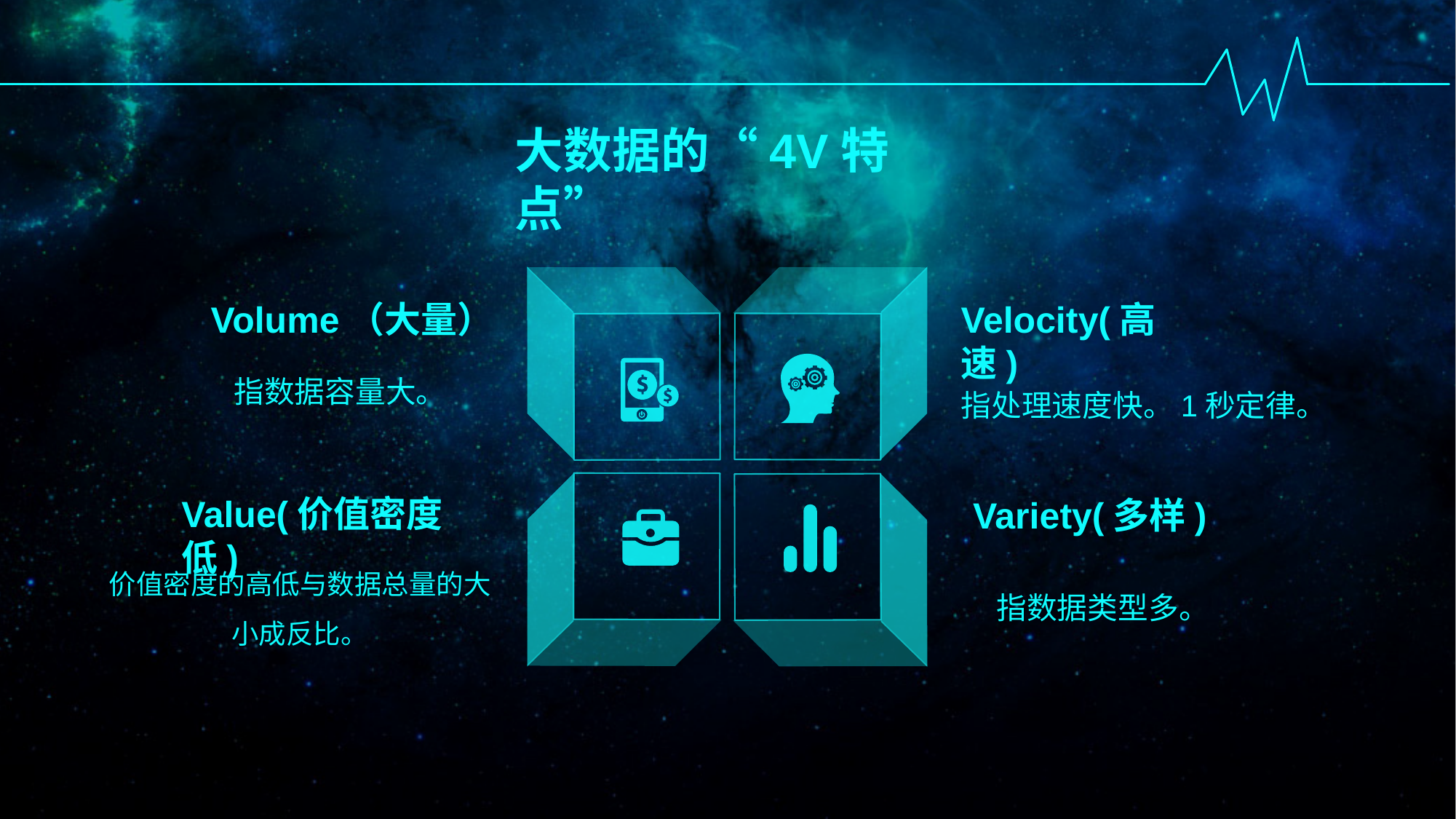

大数据的“4V特点”

Volume（大量）
Velocity(高速)
指数据容量大。
指处理速度快。1秒定律。
Value(价值密度低)
Variety(多样)
价值密度的高低与数据总量的大小成反比。
指数据类型多。